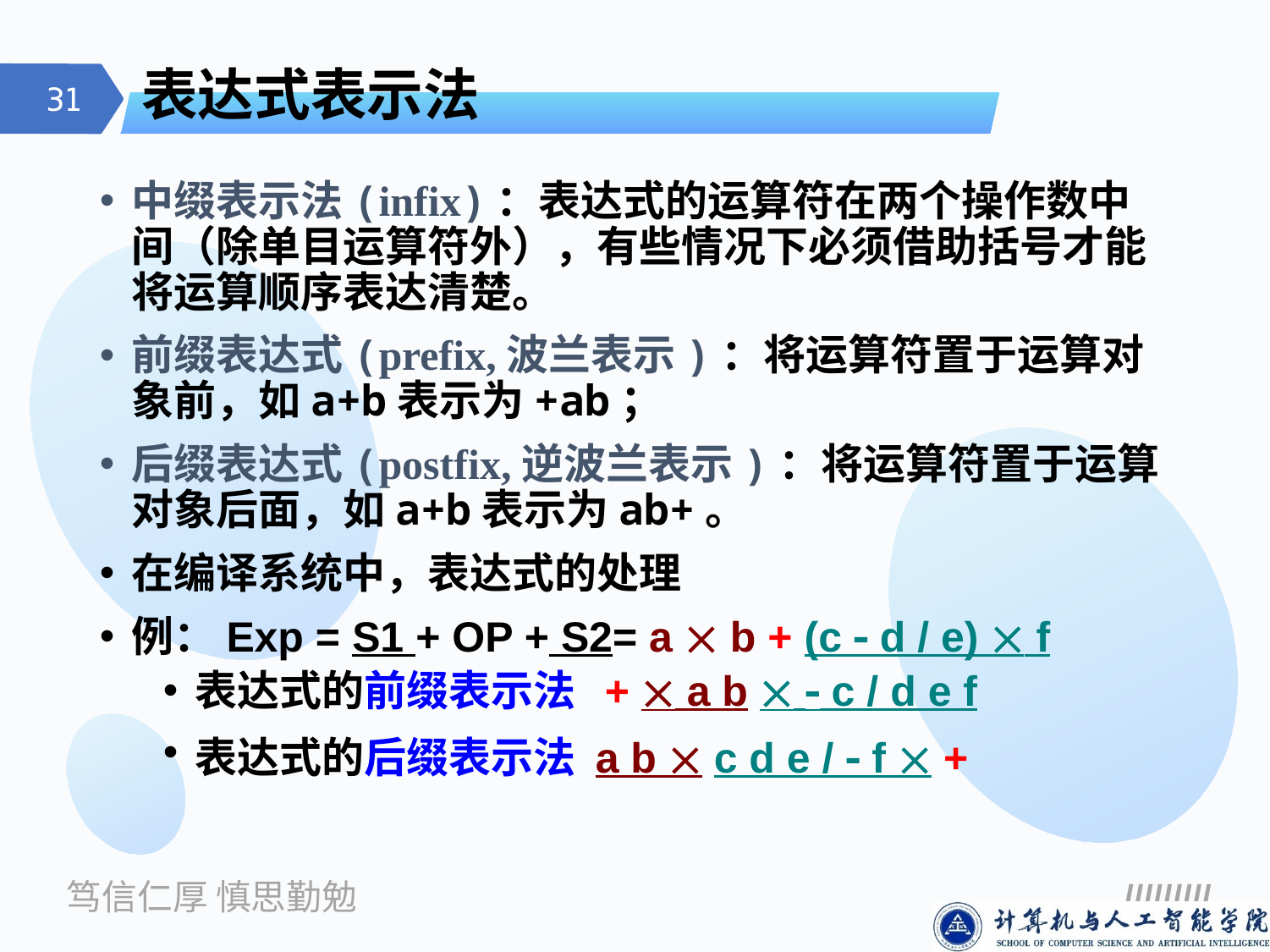

# 表达式表示法
中缀表示法(infix)：表达式的运算符在两个操作数中间（除单目运算符外），有些情况下必须借助括号才能将运算顺序表达清楚。
前缀表达式(prefix,波兰表示)：将运算符置于运算对象前，如a+b表示为+ab；
后缀表达式(postfix,逆波兰表示)：将运算符置于运算对象后面，如a+b表示为ab+。
在编译系统中，表达式的处理
例：Exp = S1 + OP + S2= a × b + (c − d / e) × f
表达式的前缀表示法  + × a b × − c / d e f
表达式的后缀表示法 a b × c d e / − f × +